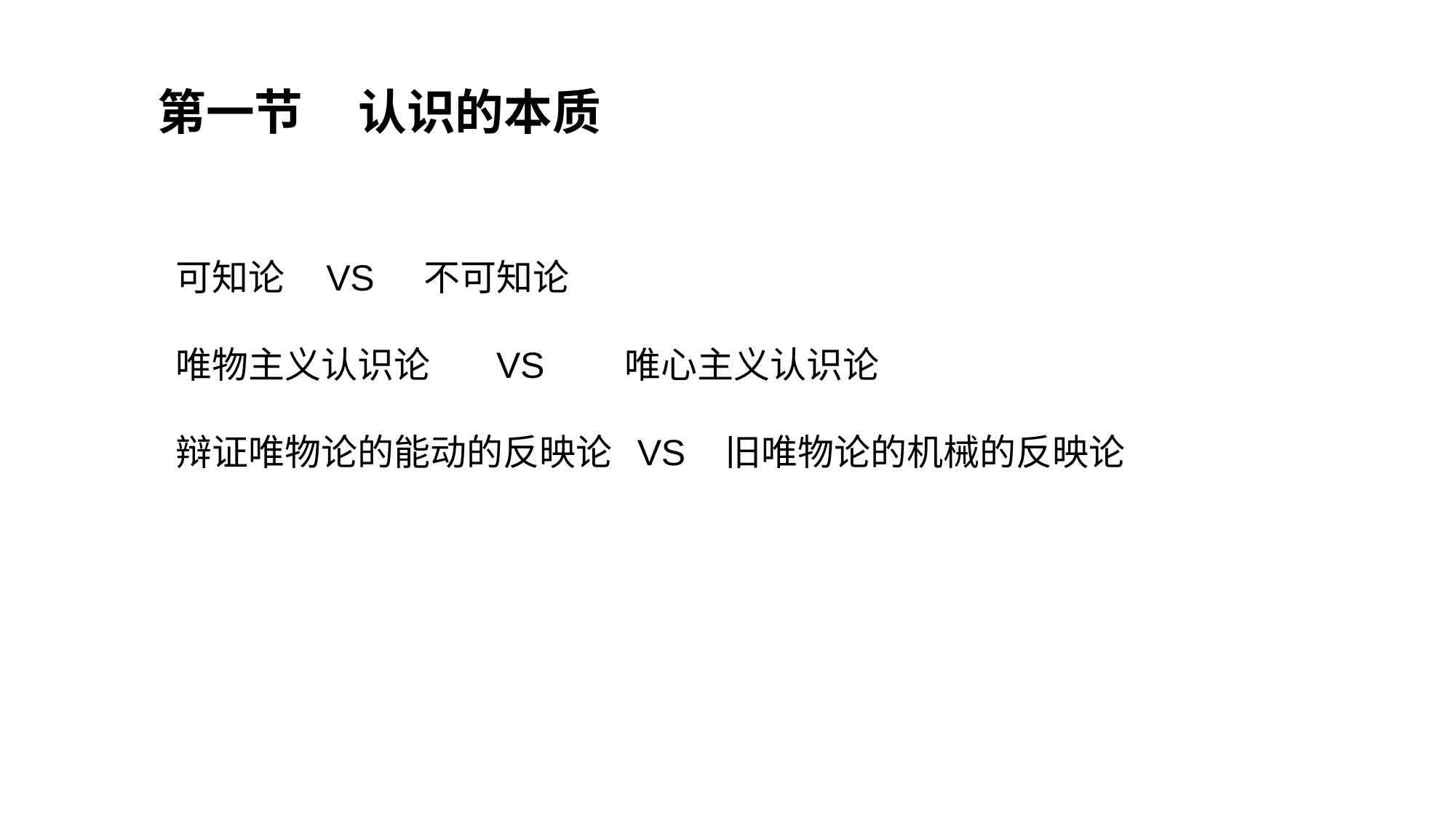

第一节     认识的本质
可知论    VS    不可知论
唯物主义认识论       VS       唯心主义认识论
辩证唯物论的能动的反映论  VS   旧唯物论的机械的反映论